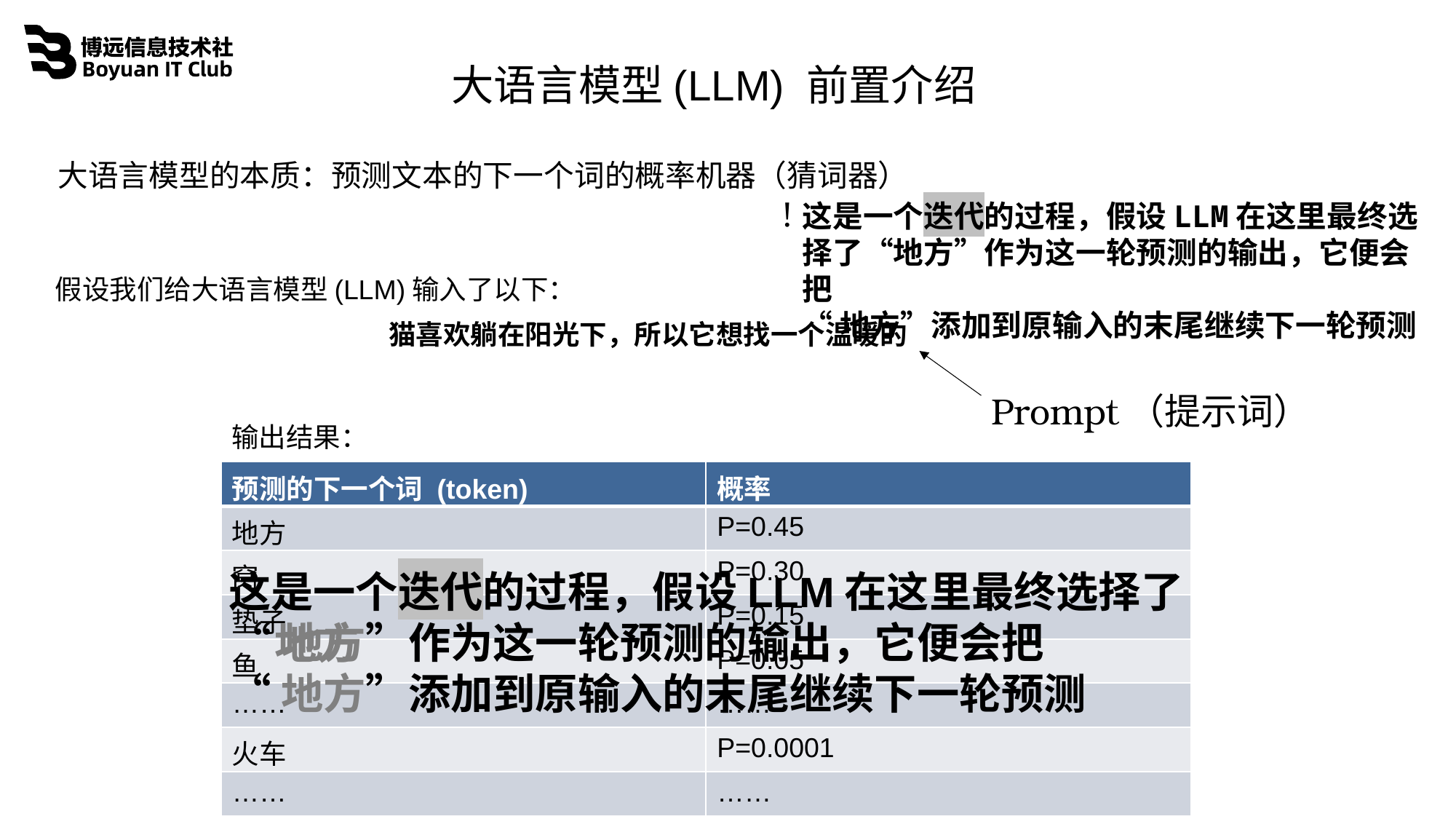

大语言模型(LLM) 前置介绍
大语言模型的本质：预测文本的下一个词的概率机器（猜词器）
!
这是一个迭代的过程，假设LLM在这里最终选择了“地方”作为这一轮预测的输出，它便会把
“地方”添加到原输入的末尾继续下一轮预测
假设我们给大语言模型(LLM)输入了以下：

猫喜欢躺在阳光下，所以它想找一个温暖的
Prompt（提示词）
输出结果：
| 预测的下一个词 (token) | 概率 |
| --- | --- |
| 地方 | P=0.45 |
| 窝 | P=0.30 |
| 垫子 | P=0.15 |
| 鱼 | P=0.05 |
| …… | …… |
| 火车 | P=0.0001 |
| …… | …… |
这是一个迭代的过程，假设LLM在这里最终选择了
“地方”作为这一轮预测的输出，它便会把
“地方”添加到原输入的末尾继续下一轮预测
地方